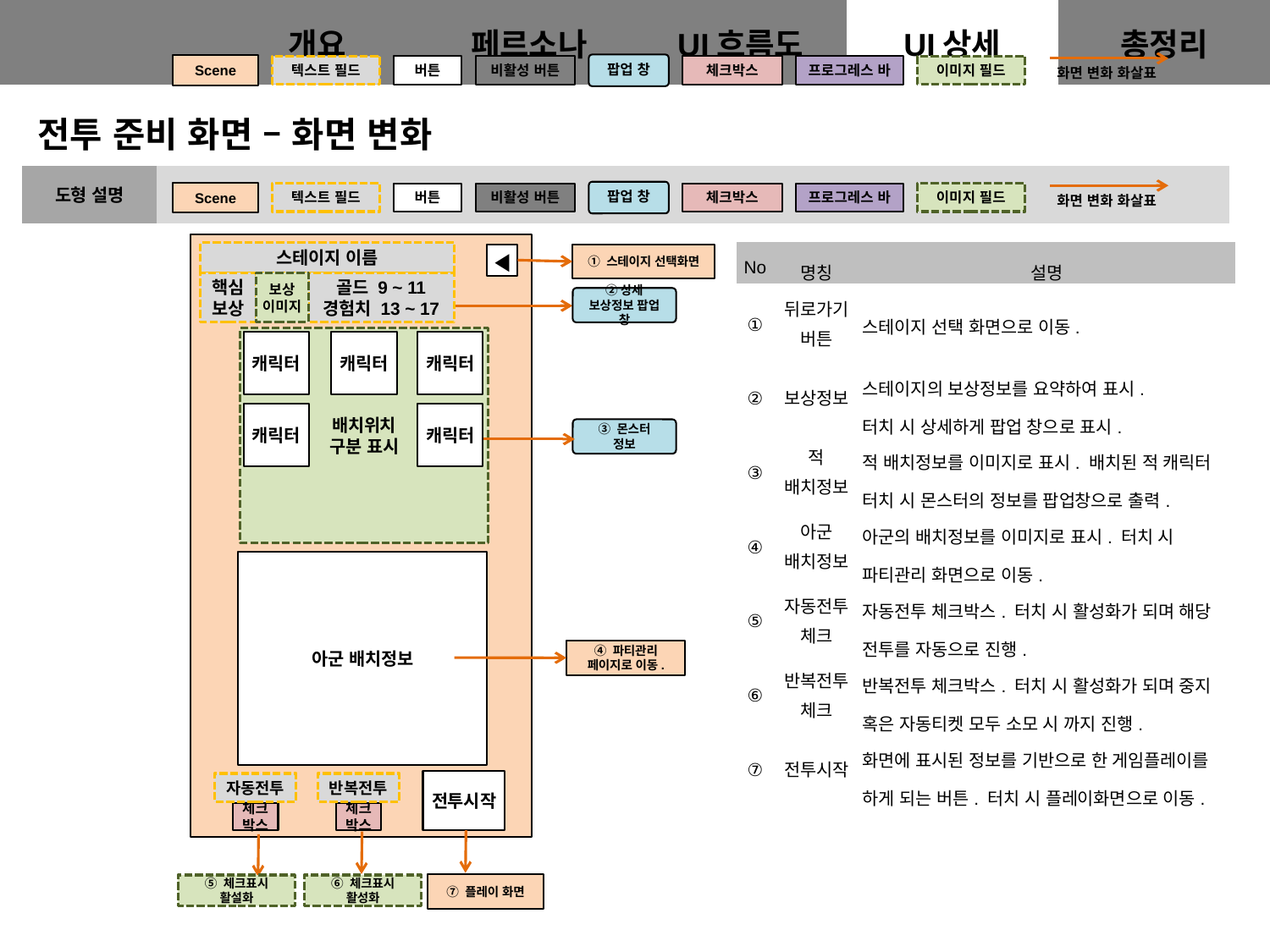

팝업 창
Scene
비활성 버튼
텍스트 필드
버튼
체크박스
프로그레스 바
이미지 필드
화면 변화 화살표
전투 준비 화면 – 화면 변화
Scene
| No | 명칭 | 설명 |
| --- | --- | --- |
| ① | 뒤로가기 버튼 | 스테이지 선택 화면으로 이동. |
| ② | 보상정보 | 스테이지의 보상정보를 요약하여 표시. 터치 시 상세하게 팝업 창으로 표시. |
| ③ | 적 배치정보 | 적 배치정보를 이미지로 표시. 배치된 적 캐릭터 터치 시 몬스터의 정보를 팝업창으로 출력. |
| ④ | 아군 배치정보 | 아군의 배치정보를 이미지로 표시. 터치 시 파티관리 화면으로 이동. |
| ⑤ | 자동전투 체크 | 자동전투 체크박스. 터치 시 활성화가 되며 해당 전투를 자동으로 진행. |
| ⑥ | 반복전투 체크 | 반복전투 체크박스. 터치 시 활성화가 되며 중지 혹은 자동티켓 모두 소모 시 까지 진행. |
| ⑦ | 전투시작 | 화면에 표시된 정보를 기반으로 한 게임플레이를 하게 되는 버튼. 터치 시 플레이화면으로 이동. |
스테이지 이름
◀
① 스테이지 선택화면
핵심
보상
보상
이미지
골드 9 ~ 11
경험치 13 ~ 17
②상세 보상정보 팝업 창
배치위치
구분 표시
캐릭터
캐릭터
캐릭터
캐릭터
캐릭터
③ 몬스터 정보
아군 배치정보
④ 파티관리 페이지로 이동.
전투시작
자동전투
반복전투
체크박스
체크박스
⑦ 플레이 화면
⑤ 체크표시 활설화
⑥ 체크표시 활성화